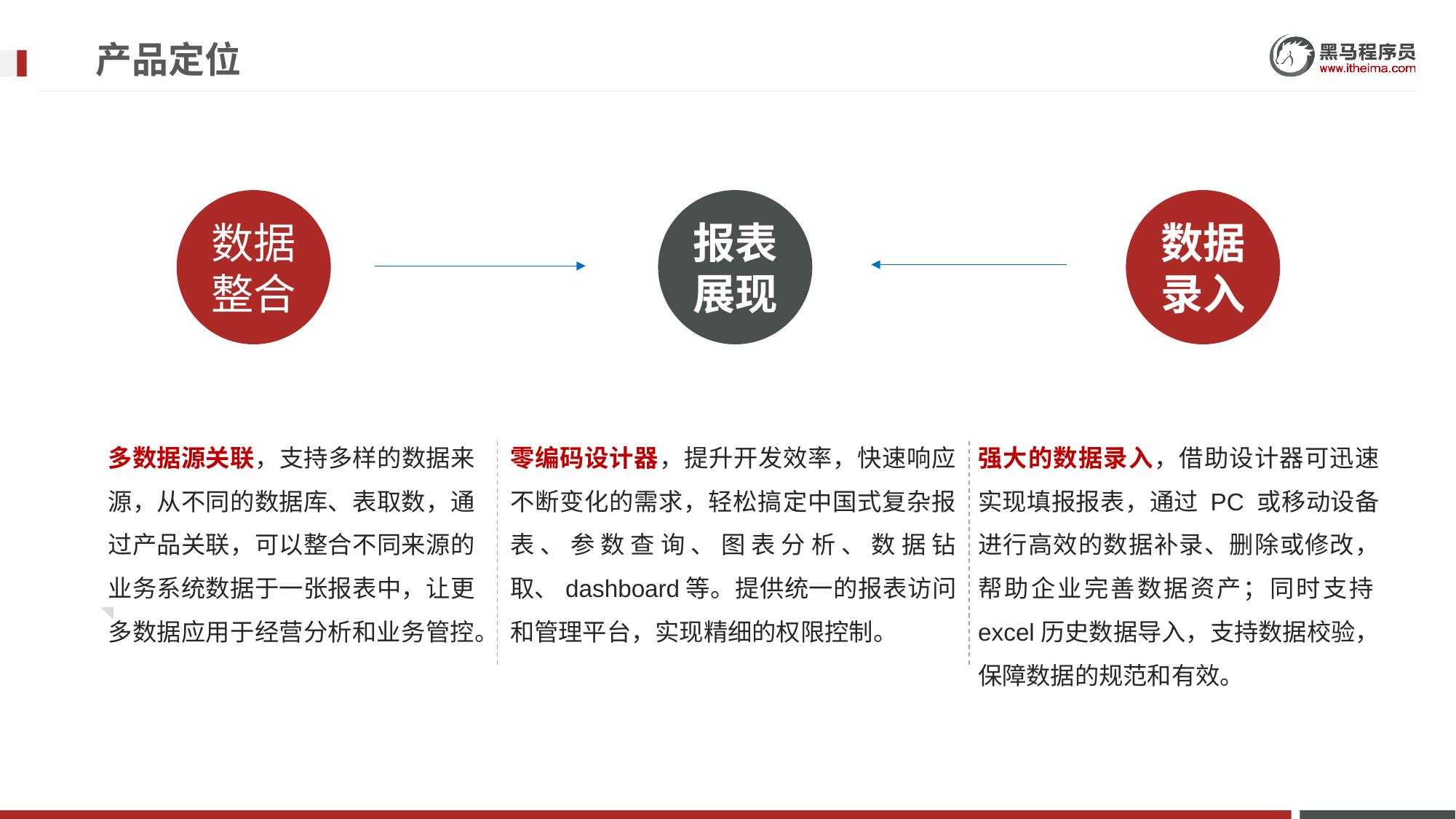

# 产品定位
数据
整合
数据
录入
报表
展现
多数据源关联，支持多样的数据来源，从不同的数据库、表取数，通过产品关联，可以整合不同来源的业务系统数据于一张报表中，让更多数据应用于经营分析和业务管控。

零编码设计器，提升开发效率，快速响应不断变化的需求，轻松搞定中国式复杂报表、参数查询、图表分析、数据钻取、dashboard等。提供统一的报表访问和管理平台，实现精细的权限控制。

强大的数据录入，借助设计器可迅速实现填报报表，通过 PC 或移动设备进行高效的数据补录、删除或修改，帮助企业完善数据资产；同时支持excel历史数据导入，支持数据校验，保障数据的规范和有效。